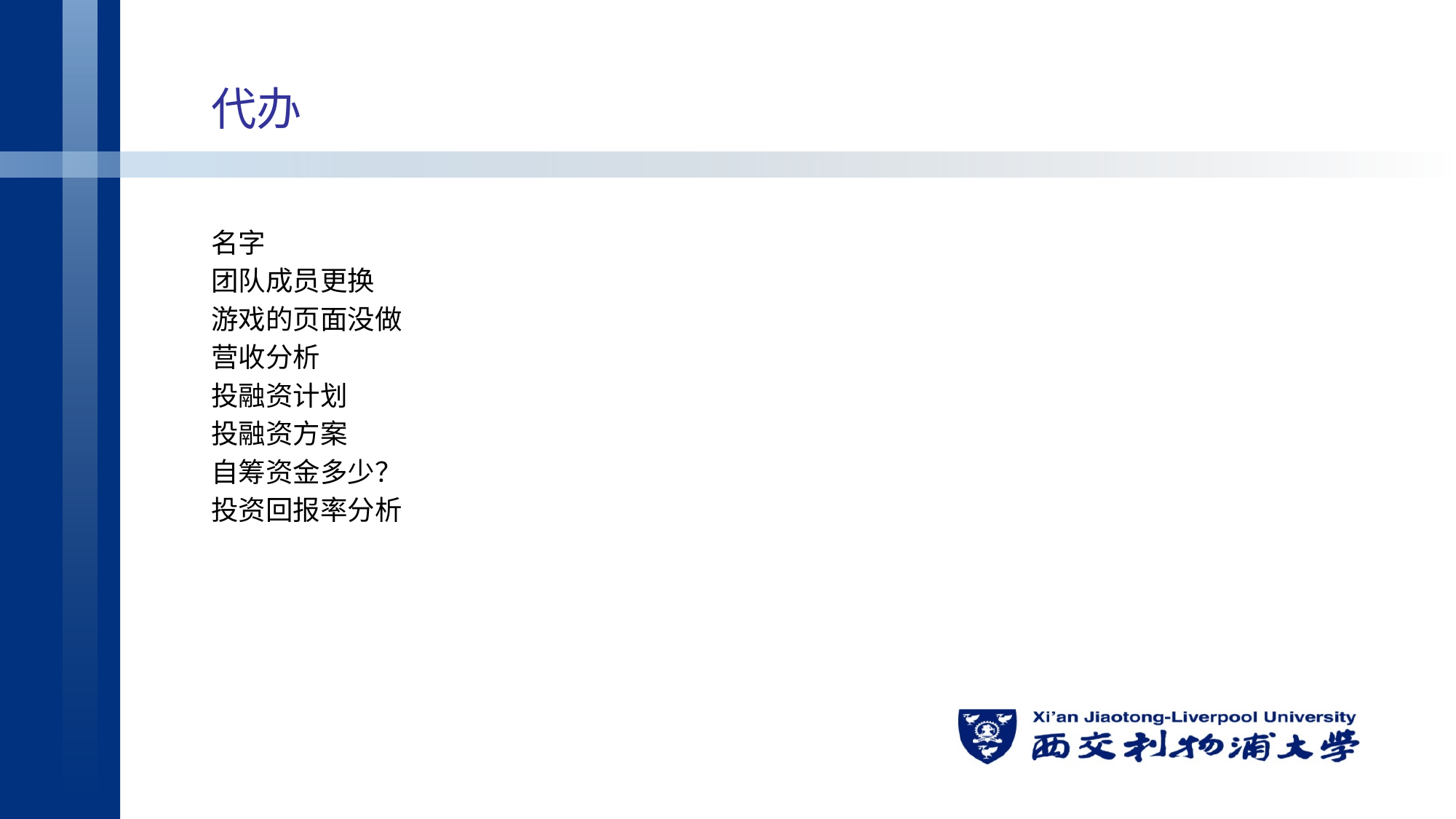

# 代办
名字
团队成员更换
游戏的页面没做
营收分析
投融资计划
投融资方案
自筹资金多少？
投资回报率分析